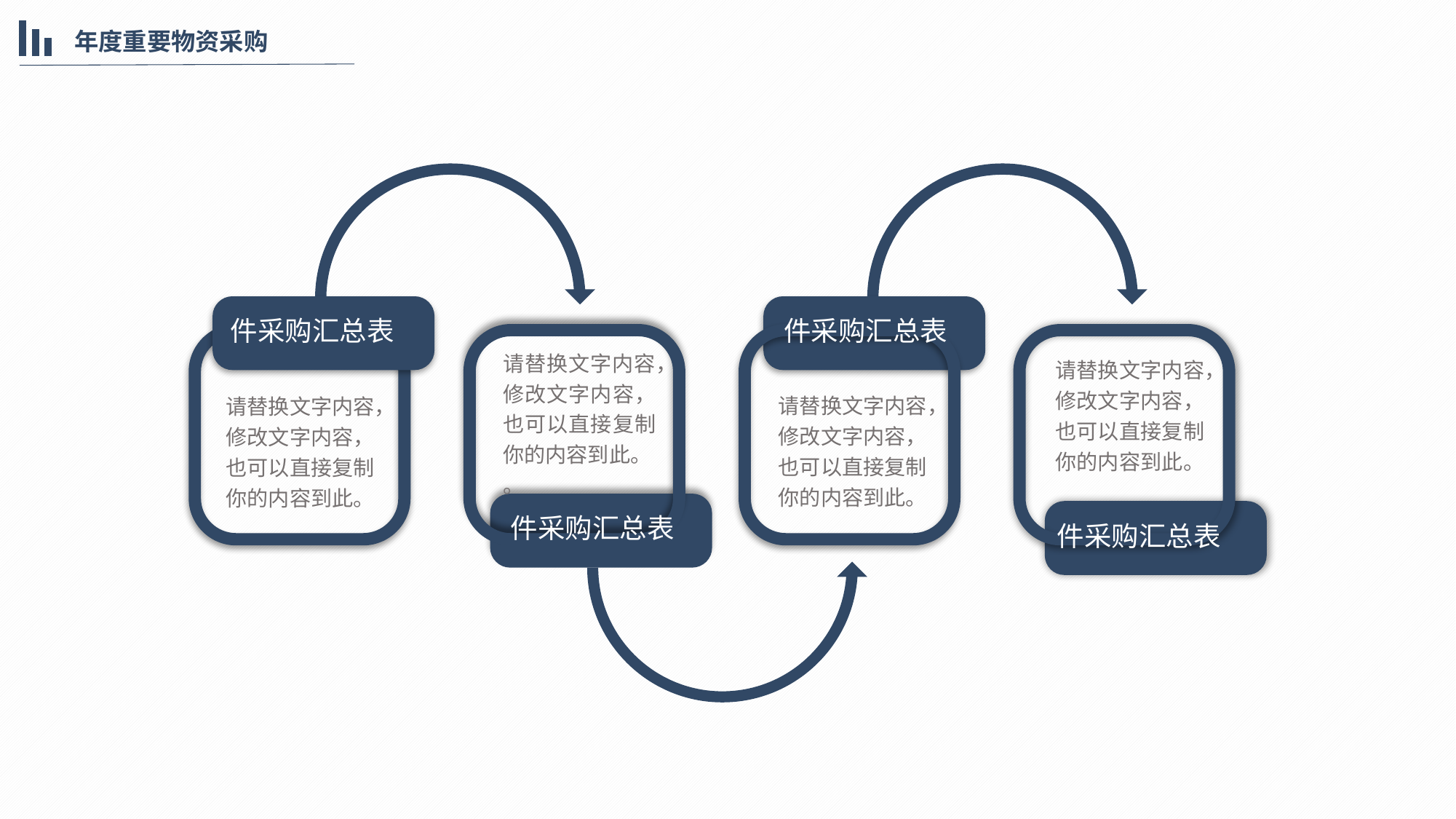

年度重要物资采购

件采购汇总表

请替换文字内容，修改文字内容，也可以直接复制你的内容到此。

件采购汇总表

请替换文字内容，修改文字内容，也可以直接复制你的内容到此。

请替换文字内容，修改文字内容，也可以直接复制你的内容到此。
。

件采购汇总表

请替换文字内容，修改文字内容，也可以直接复制你的内容到此。

件采购汇总表